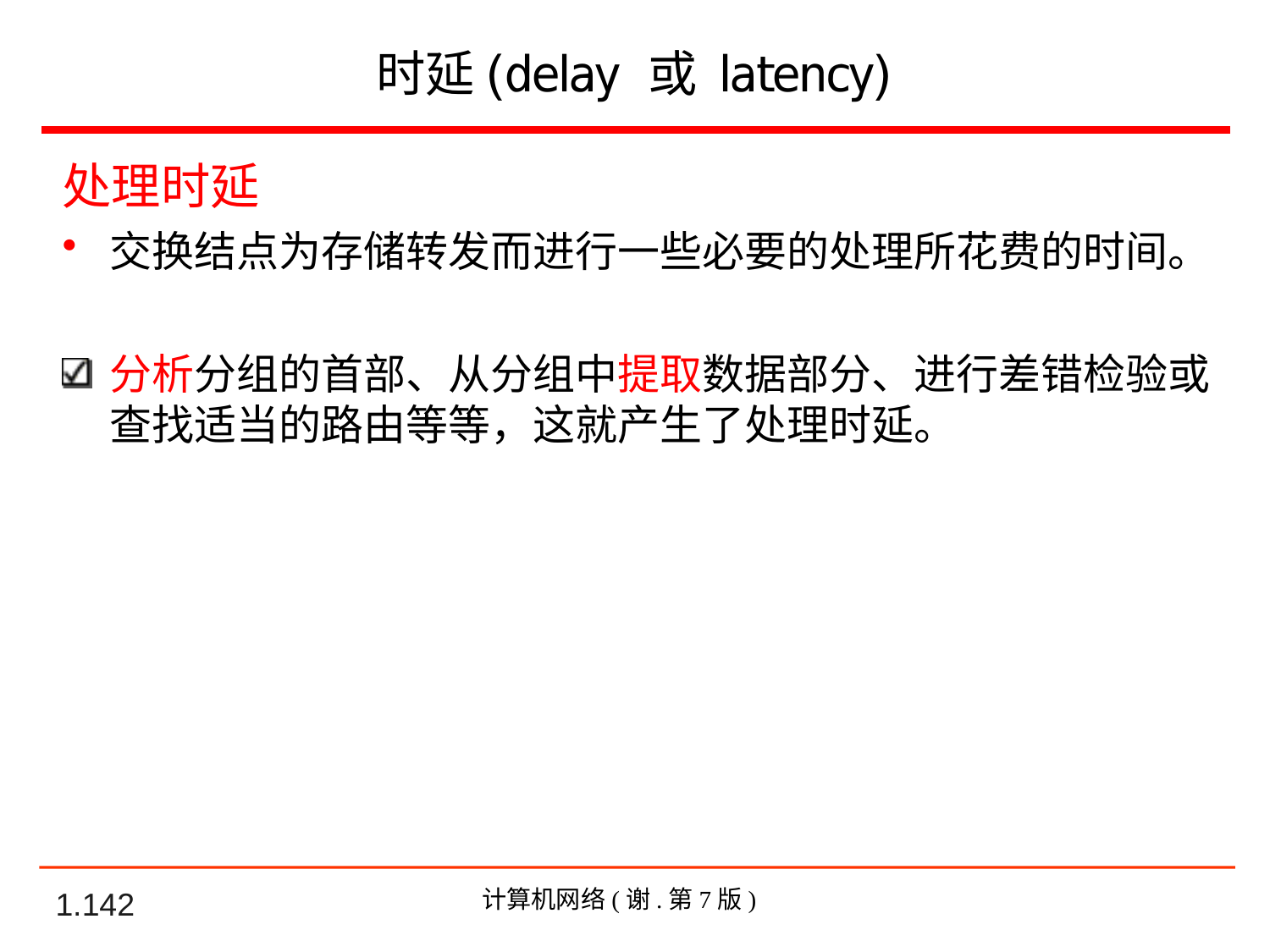

时延(delay 或 latency)
处理时延
交换结点为存储转发而进行一些必要的处理所花费的时间。

分析分组的首部、从分组中提取数据部分、进行差错检验或查找适当的路由等等，这就产生了处理时延。